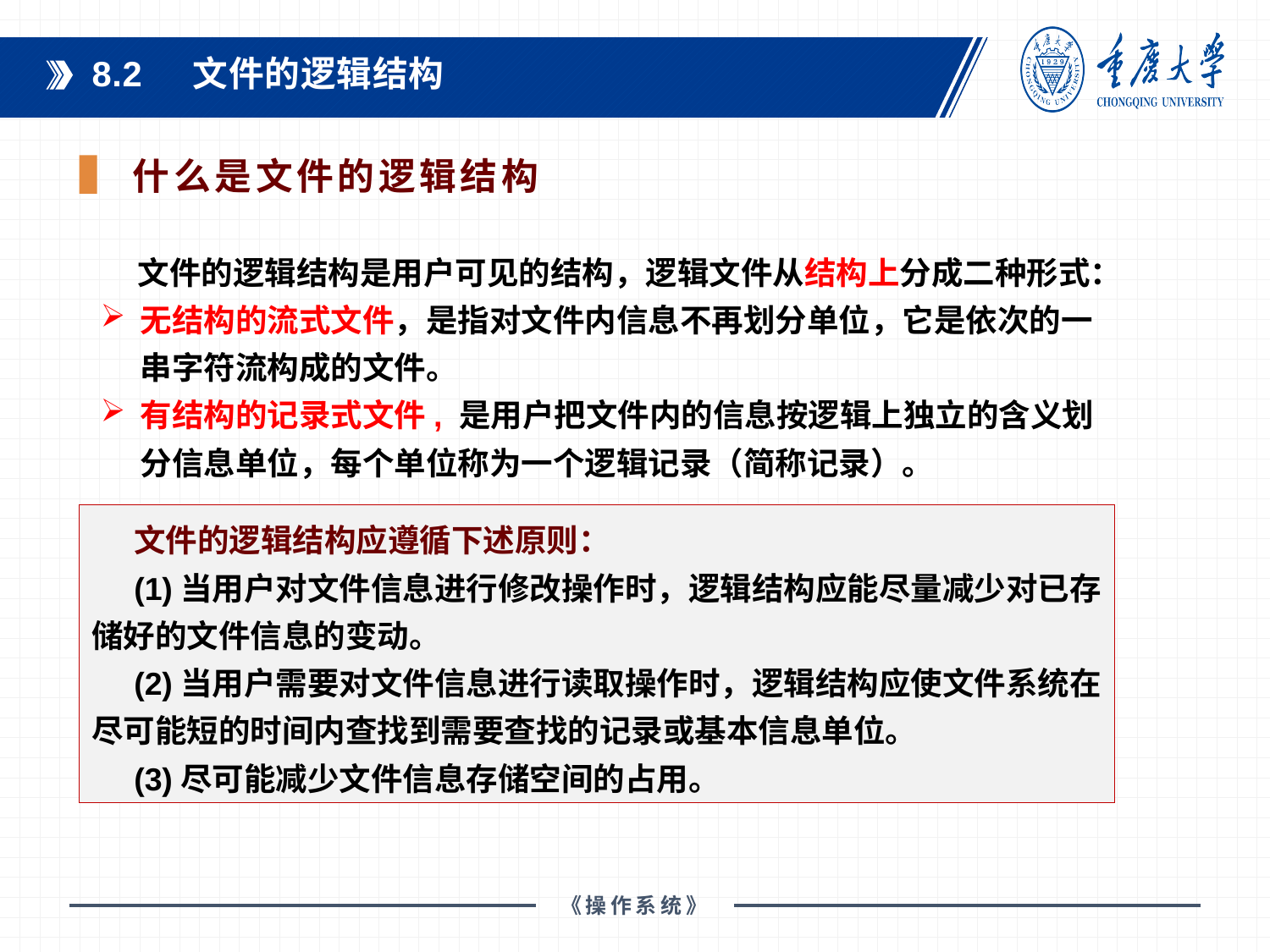

8.2    文件的逻辑结构
什么是文件的逻辑结构

文件的逻辑结构是用户可见的结构，逻辑文件从结构上分成二种形式：
无结构的流式文件，是指对文件内信息不再划分单位，它是依次的一串字符流构成的文件。
有结构的记录式文件, 是用户把文件内的信息按逻辑上独立的含义划分信息单位，每个单位称为一个逻辑记录（简称记录）。

文件的逻辑结构应遵循下述原则：
(1)当用户对文件信息进行修改操作时，逻辑结构应能尽量减少对已存储好的文件信息的变动。
(2)当用户需要对文件信息进行读取操作时，逻辑结构应使文件系统在尽可能短的时间内查找到需要查找的记录或基本信息单位。
(3)尽可能减少文件信息存储空间的占用。